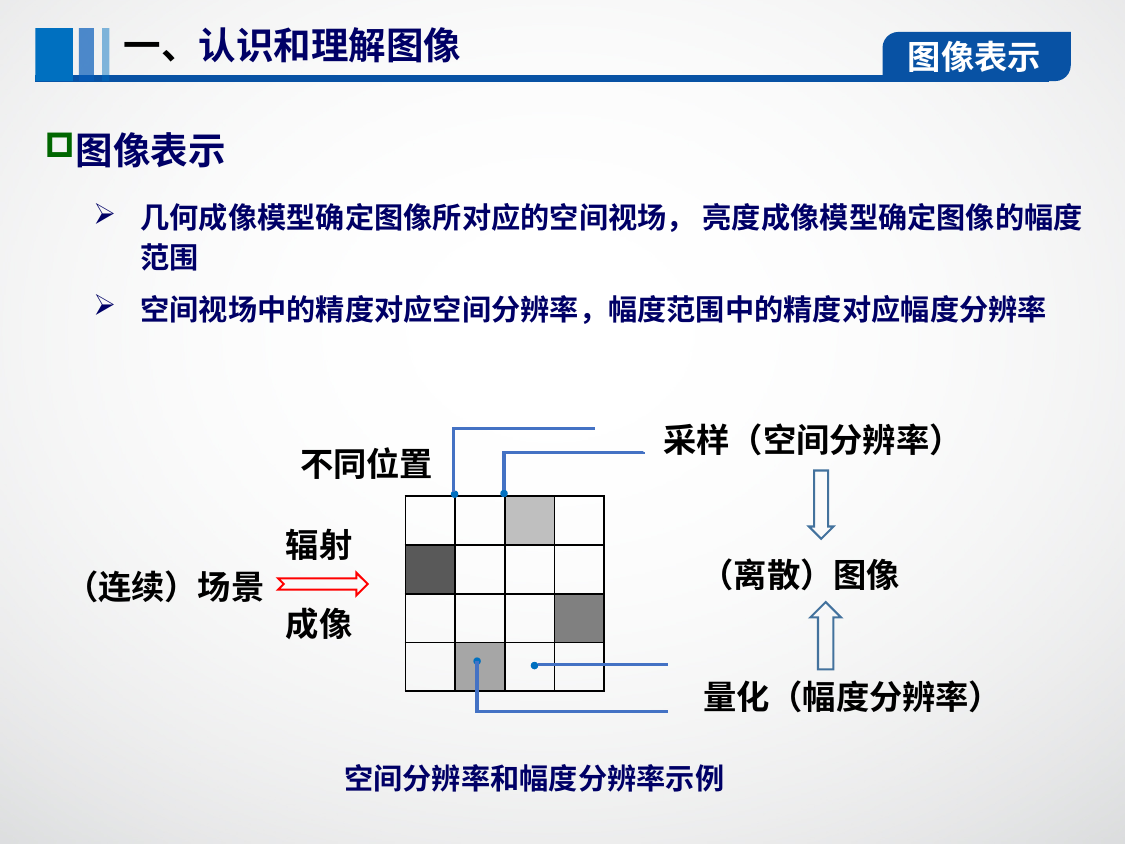

一、认识和理解图像
图像表示
图像表示
几何成像模型确定图像所对应的空间视场， 亮度成像模型确定图像的幅度范围
空间视场中的精度对应空间分辨率，幅度范围中的精度对应幅度分辨率
采样（空间分辨率）
不同位置

|  |  |  |  |
| --- | --- | --- | --- |
|  |  |  |  |
|  |  |  |  |
|  |  |  |  |
辐射
（离散）图像
（连续）场景

成像

量化（幅度分辨率）
空间分辨率和幅度分辨率示例
8